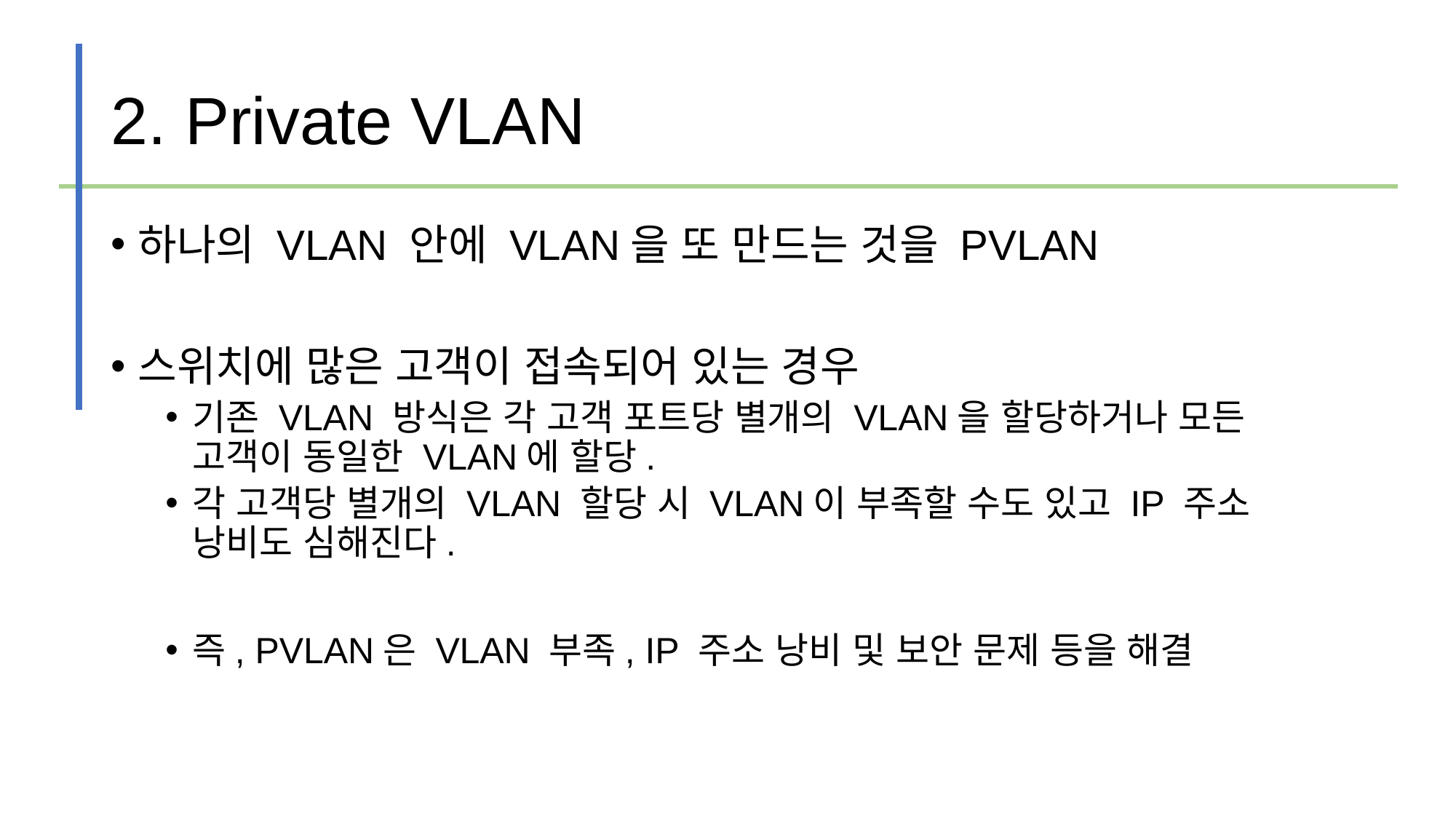

# 2. Private VLAN
하나의 VLAN 안에 VLAN을 또 만드는 것을 PVLAN

스위치에 많은 고객이 접속되어 있는 경우
기존 VLAN 방식은 각 고객 포트당 별개의 VLAN을 할당하거나 모든 고객이 동일한 VLAN에 할당.
각 고객당 별개의 VLAN 할당 시 VLAN이 부족할 수도 있고 IP 주소 낭비도 심해진다.

즉, PVLAN은 VLAN 부족, IP 주소 낭비 및 보안 문제 등을 해결